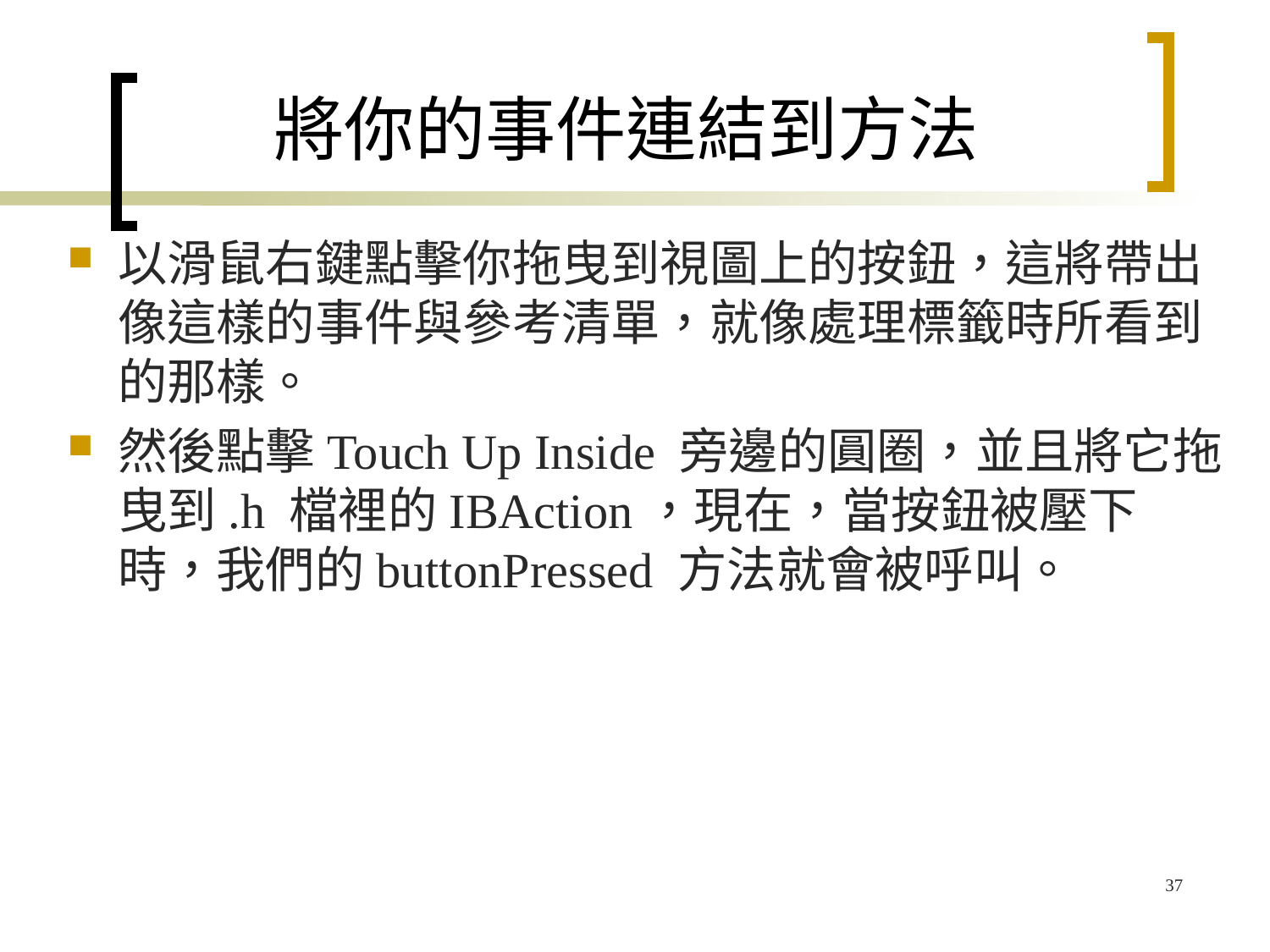

# 將你的事件連結到方法
以滑鼠右鍵點擊你拖曳到視圖上的按鈕，這將帶出像這樣的事件與參考清單，就像處理標籤時所看到的那樣。
然後點擊Touch Up Inside 旁邊的圓圈，並且將它拖曳到.h 檔裡的IBAction，現在，當按鈕被壓下時，我們的buttonPressed 方法就會被呼叫。

37